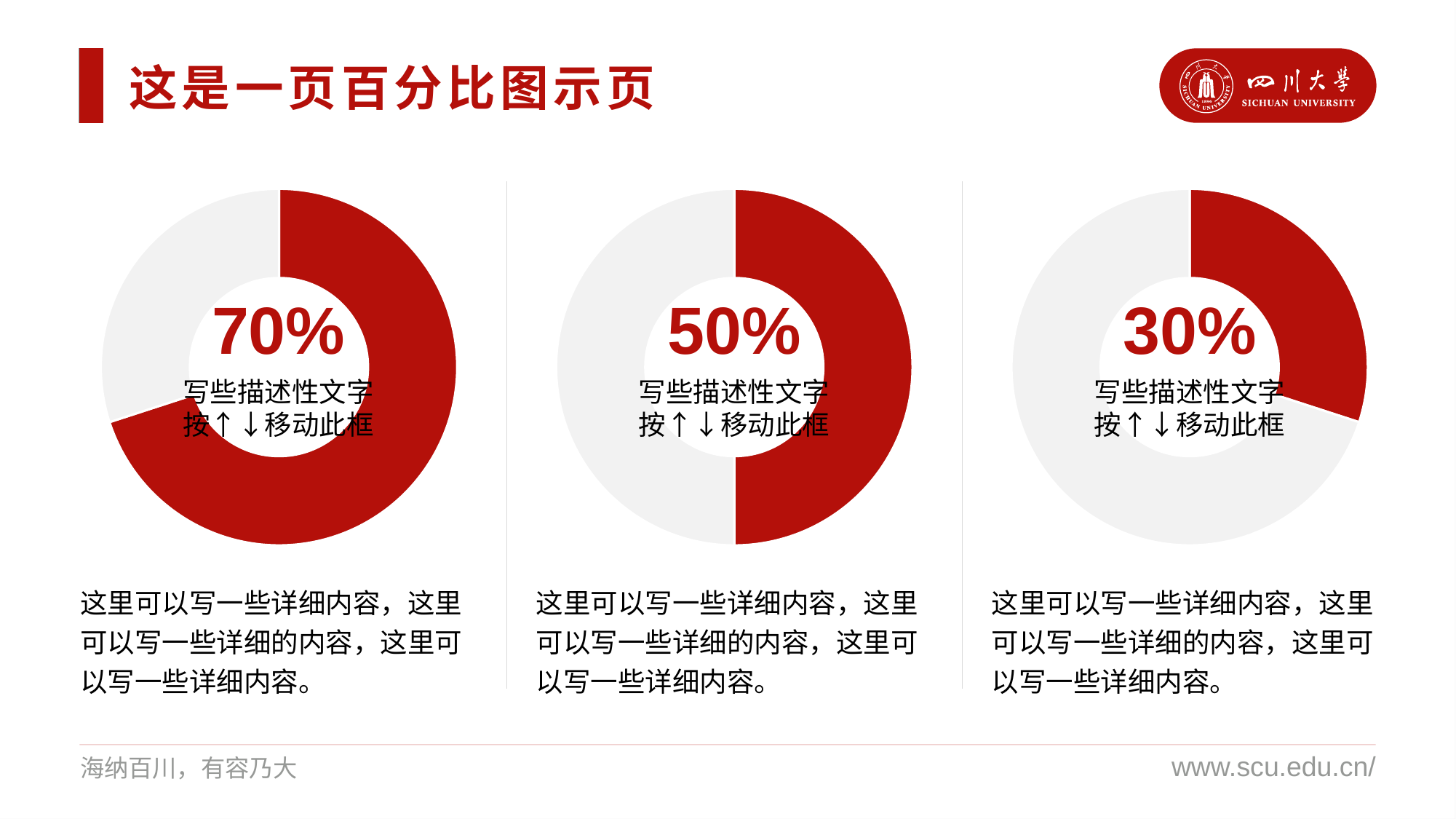

这是一页百分比图示页

### Chart

| Category | 销售额 |
|---|---|
| 第一季度 | 7.0 |
| 第二季度 | 3.0 |

### Chart

| Category | 销售额 |
|---|---|
| 第一季度 | 5.0 |
| 第二季度 | 5.0 |

### Chart

| Category | 销售额 |
|---|---|
| 第一季度 | 3.0 |
| 第二季度 | 7.0 |
70%
50%
30%
写些描述性文字按↑↓移动此框
写些描述性文字按↑↓移动此框
写些描述性文字按↑↓移动此框
这里可以写一些详细内容，这里可以写一些详细的内容，这里可以写一些详细内容。
这里可以写一些详细内容，这里可以写一些详细的内容，这里可以写一些详细内容。
这里可以写一些详细内容，这里可以写一些详细的内容，这里可以写一些详细内容。